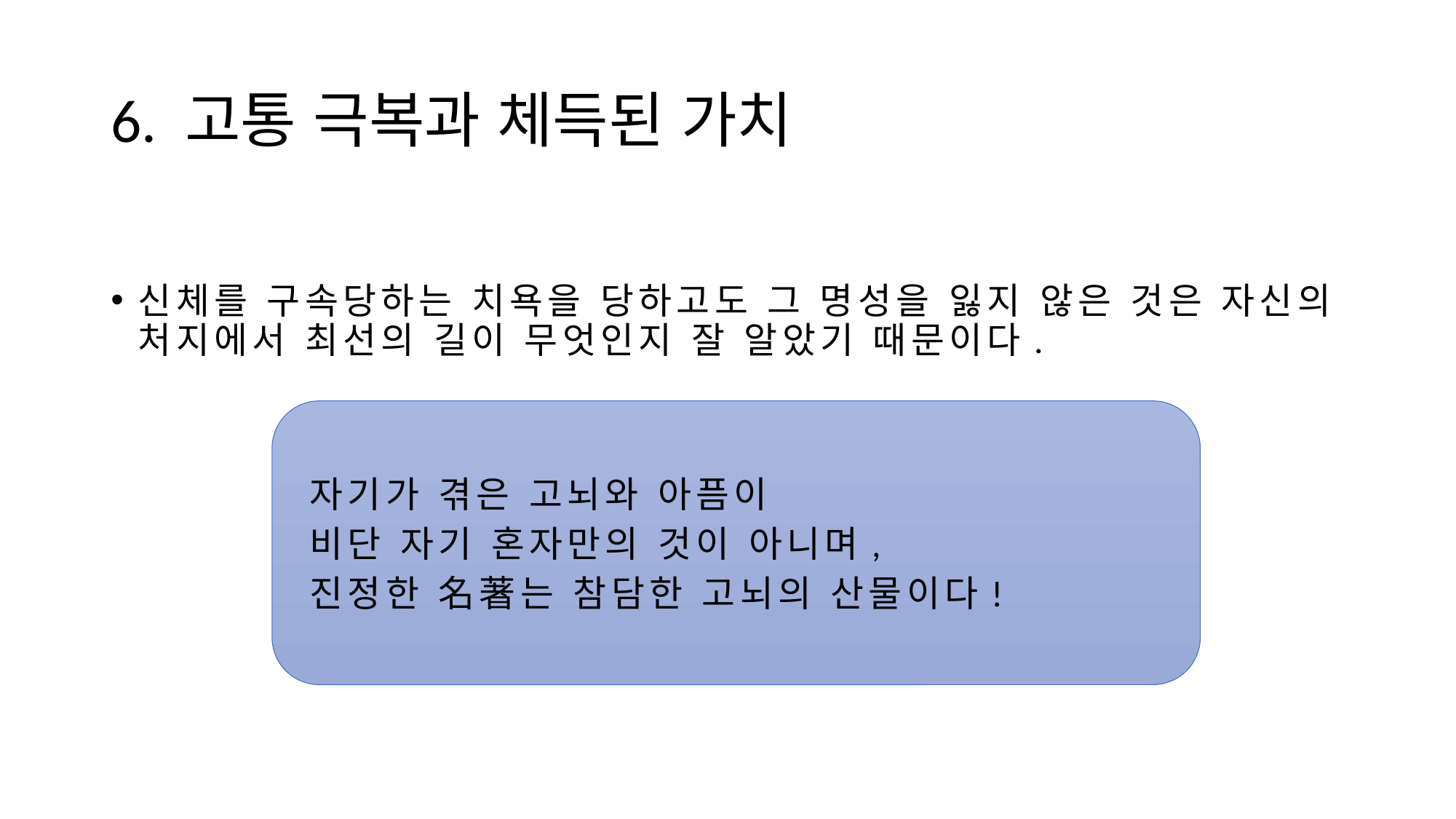

# 6. 고통 극복과 체득된 가치

신체를 구속당하는 치욕을 당하고도 그 명성을 잃지 않은 것은 자신의 처지에서 최선의 길이 무엇인지 잘 알았기 때문이다.
자기가 겪은 고뇌와 아픔이
비단 자기 혼자만의 것이 아니며,
진정한 名著는 참담한 고뇌의 산물이다!